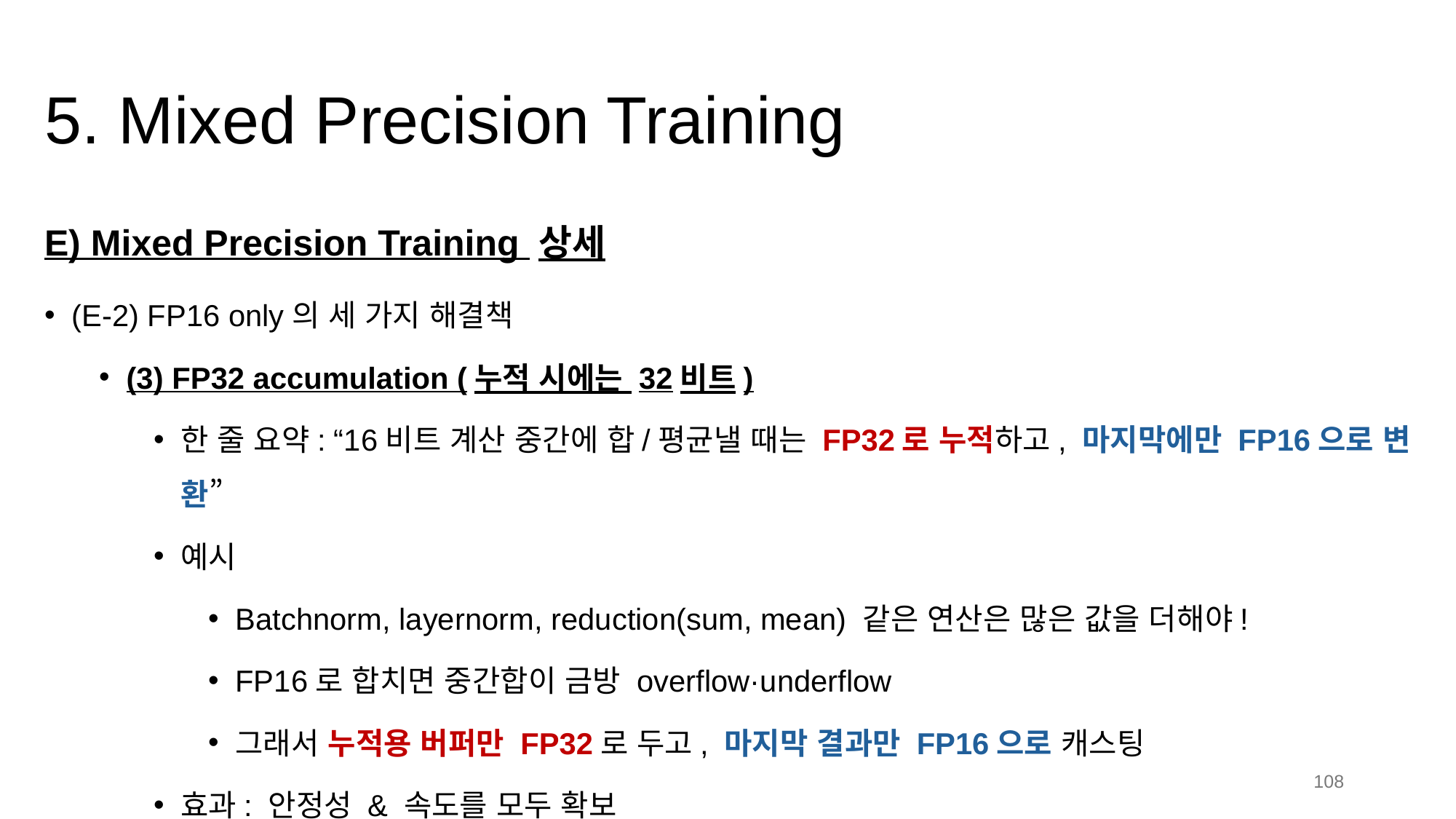

# 5. Mixed Precision Training
E) Mixed Precision Training 상세
(E-2) FP16 only의 세 가지 해결책
(3) FP32 accumulation (누적 시에는 32비트)
한 줄 요약: “16비트 계산 중간에 합/평균낼 때는 FP32로 누적하고, 마지막에만 FP16으로 변환”
예시
Batchnorm, layernorm, reduction(sum, mean) 같은 연산은 많은 값을 더해야!
FP16로 합치면 중간합이 금방 overflow·underflow
그래서 누적용 버퍼만 FP32로 두고, 마지막 결과만 FP16으로 캐스팅
효과: 안정성 & 속도를 모두 확보

108